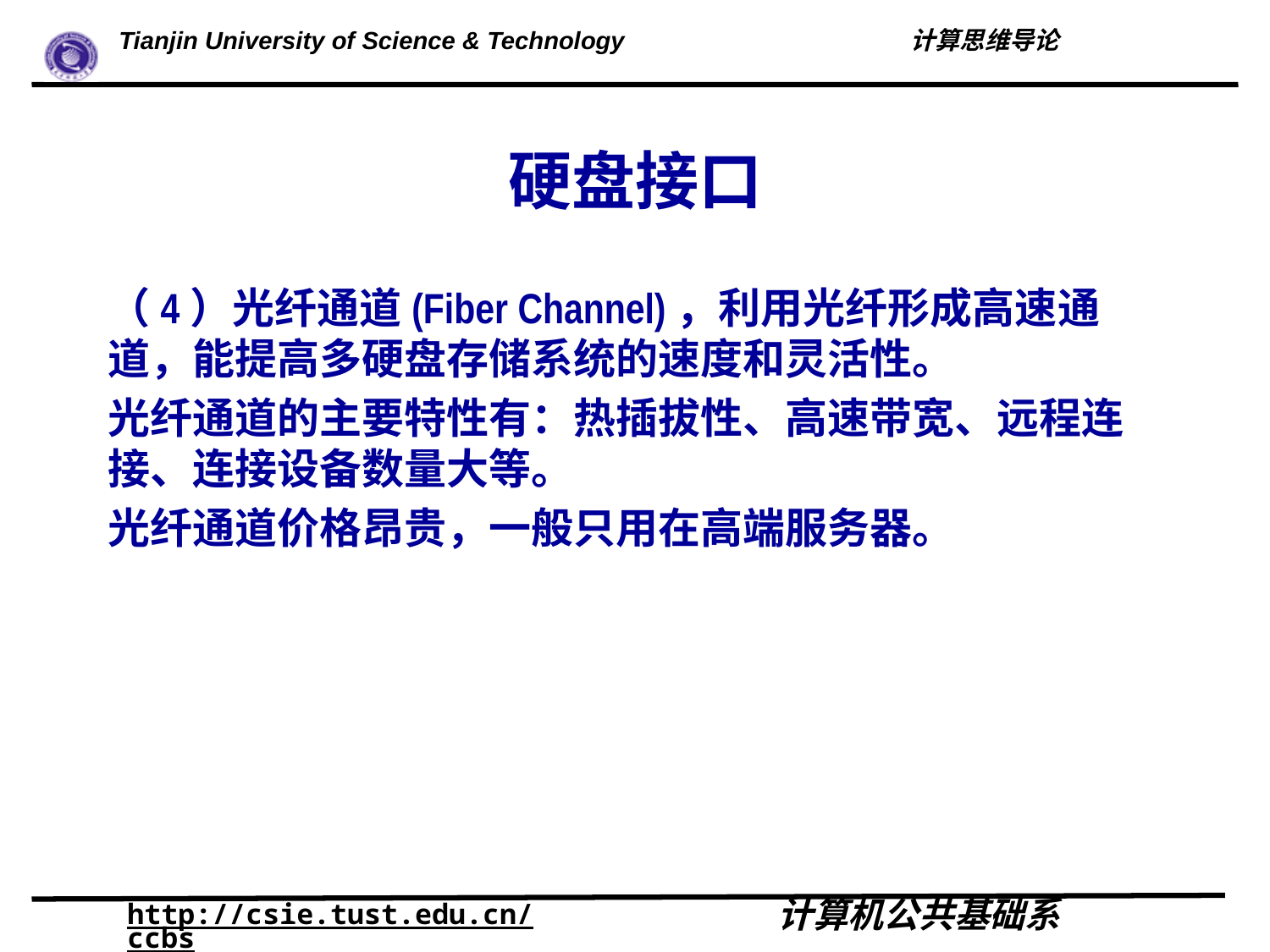

# 硬盘接口
（4）光纤通道(Fiber Channel)，利用光纤形成高速通道，能提高多硬盘存储系统的速度和灵活性。
光纤通道的主要特性有：热插拔性、高速带宽、远程连接、连接设备数量大等。
光纤通道价格昂贵，一般只用在高端服务器。